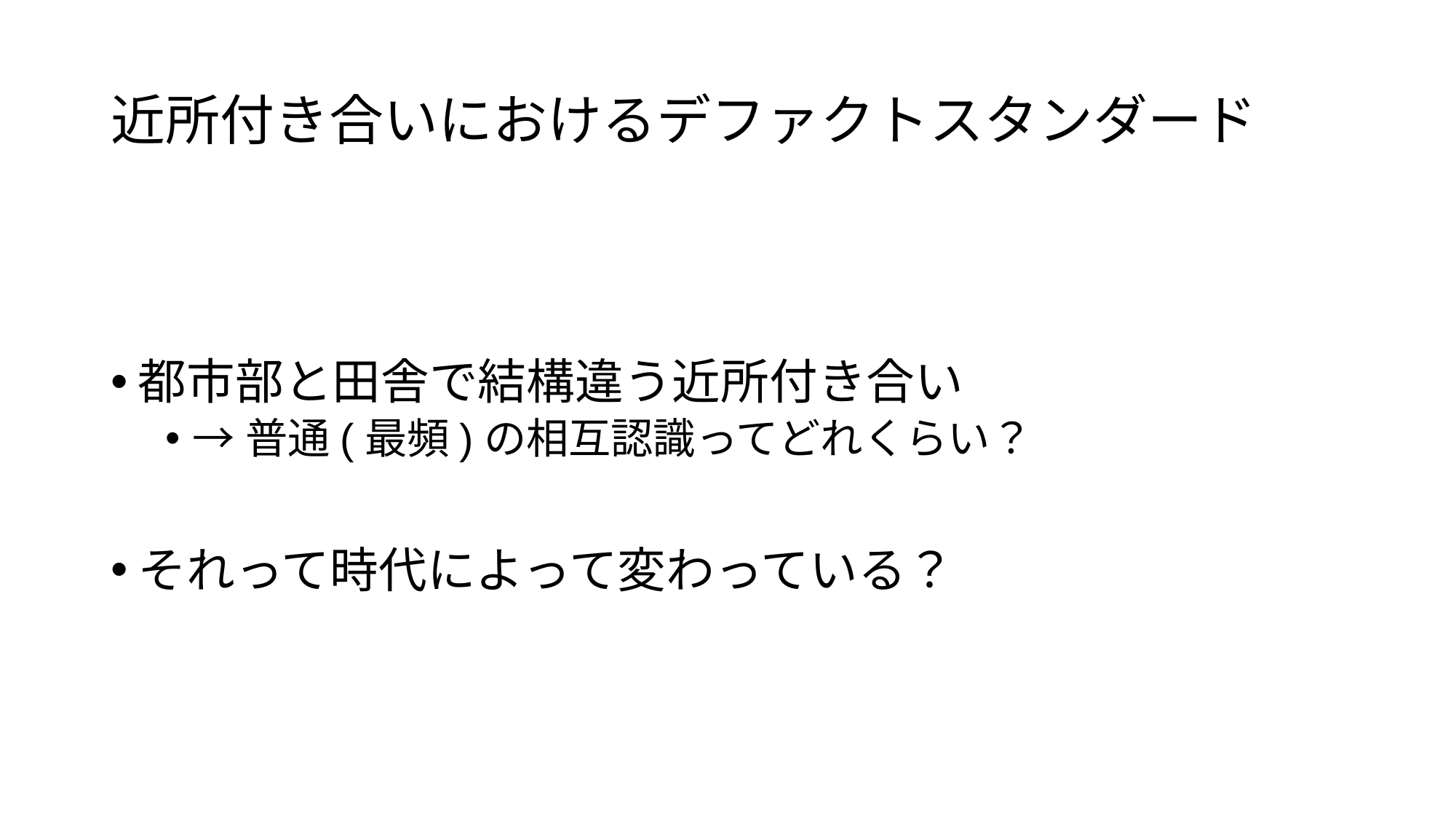

# 近所付き合いにおけるデファクトスタンダード
都市部と田舎で結構違う近所付き合い
→普通(最頻)の相互認識ってどれくらい？

それって時代によって変わっている？